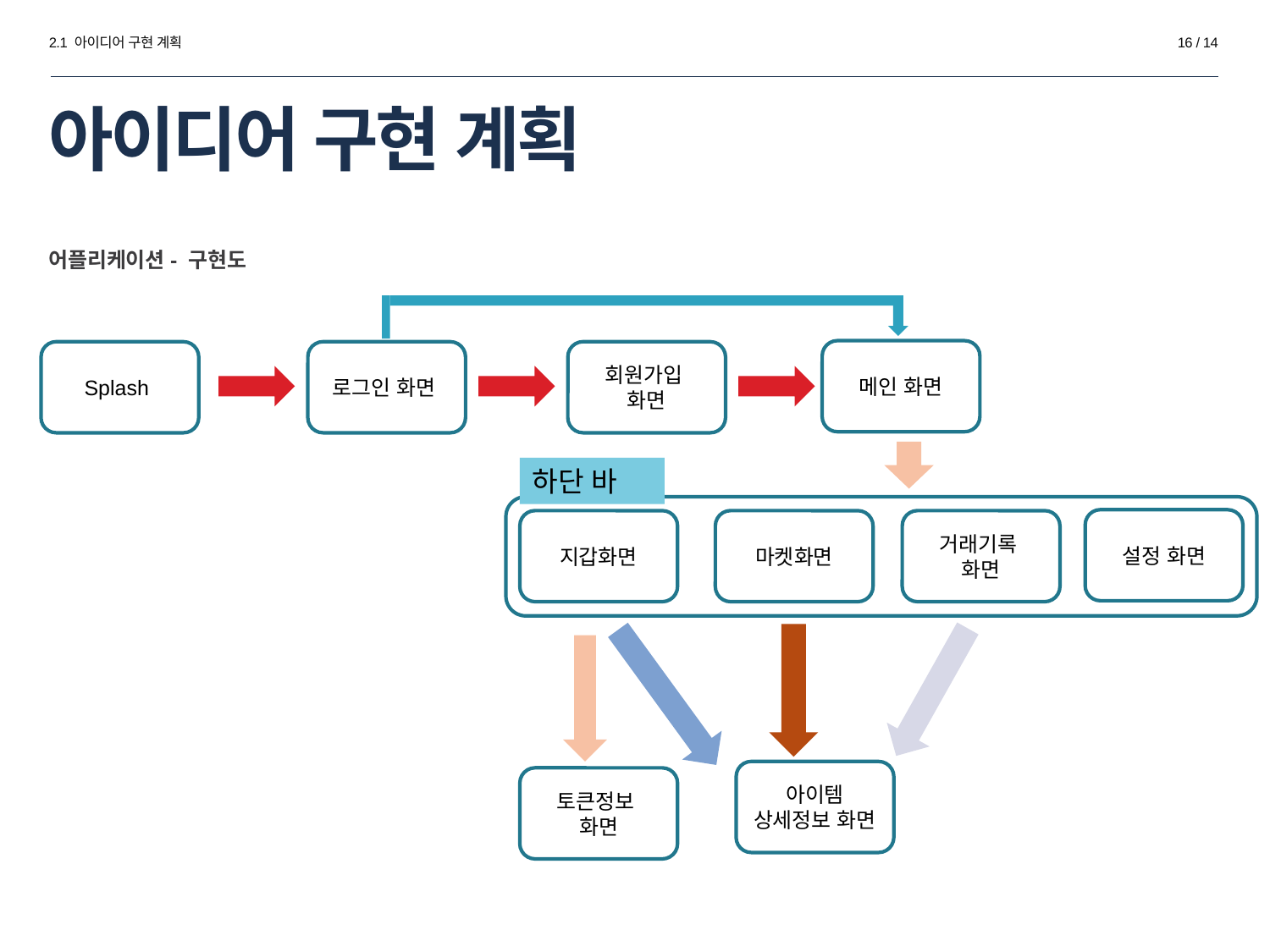

2.1 아이디어 구현 계획
16 / 14
# 아이디어 구현 계획
어플리케이션- 구현도

메인 화면
Splash
로그인 화면
회원가입
화면

하단 바

설정 화면
지갑화면
마켓화면
거래기록
화면

아이템 상세정보 화면
토큰정보
화면